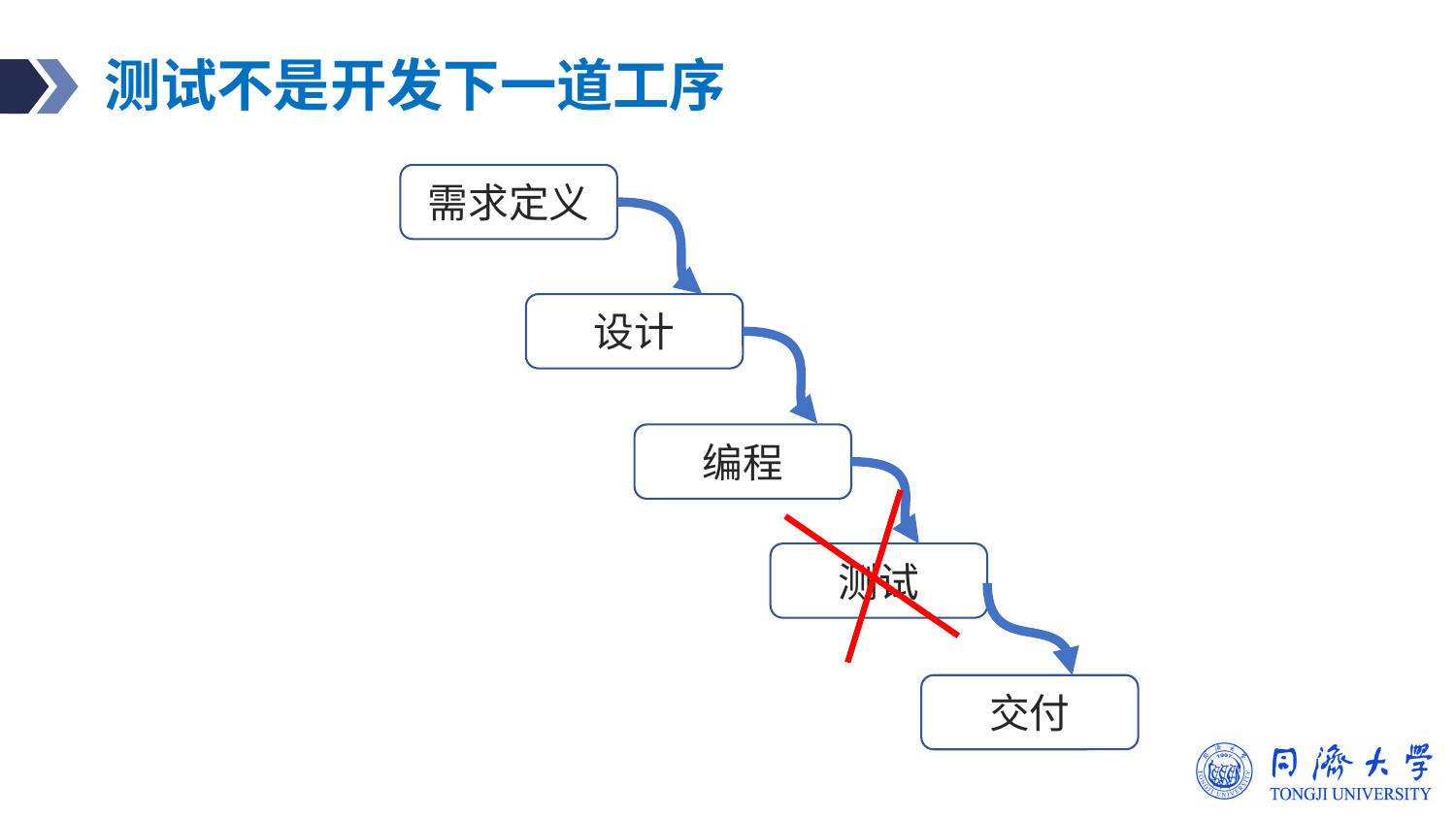

# 测试不是开发下一道工序
需求定义
设计
编程
测试
交付